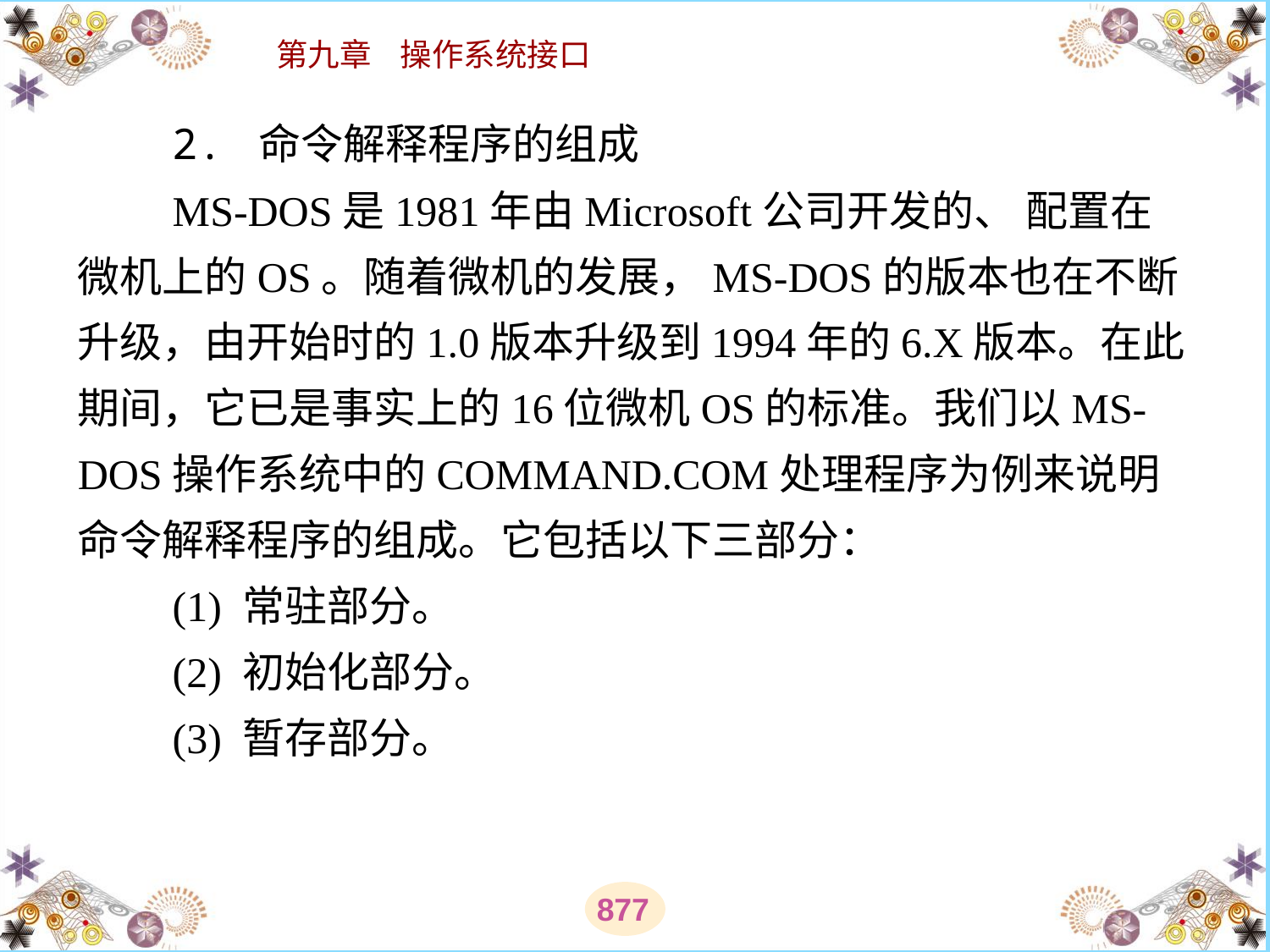

# 2. 命令解释程序的组成 　　MS-DOS是1981年由Microsoft公司开发的、 配置在微机上的OS。随着微机的发展，MS-DOS的版本也在不断升级，由开始时的1.0版本升级到1994年的6.X版本。在此期间，它已是事实上的16位微机OS的标准。我们以MS-DOS操作系统中的COMMAND.COM处理程序为例来说明命令解释程序的组成。它包括以下三部分： 　　(1) 常驻部分。 　　(2) 初始化部分。 　　(3) 暂存部分。